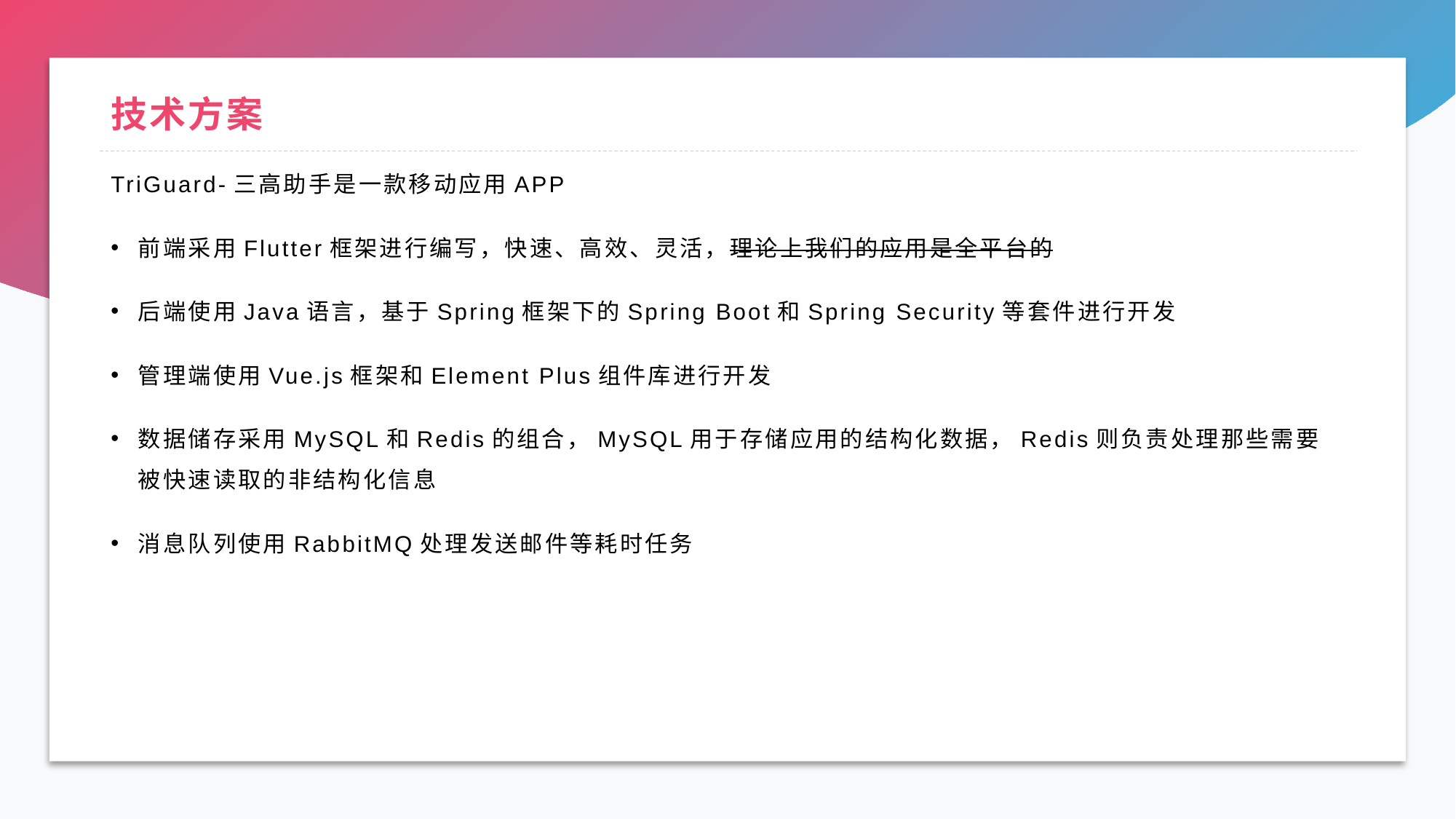

# 技术方案
TriGuard-三高助手是一款移动应用APP
前端采用Flutter框架进行编写，快速、高效、灵活，理论上我们的应用是全平台的
后端使用Java语言，基于Spring框架下的Spring Boot和Spring Security等套件进行开发
管理端使用Vue.js框架和Element Plus组件库进行开发
数据储存采用MySQL和Redis的组合，MySQL用于存储应用的结构化数据，Redis则负责处理那些需要被快速读取的非结构化信息
消息队列使用RabbitMQ处理发送邮件等耗时任务